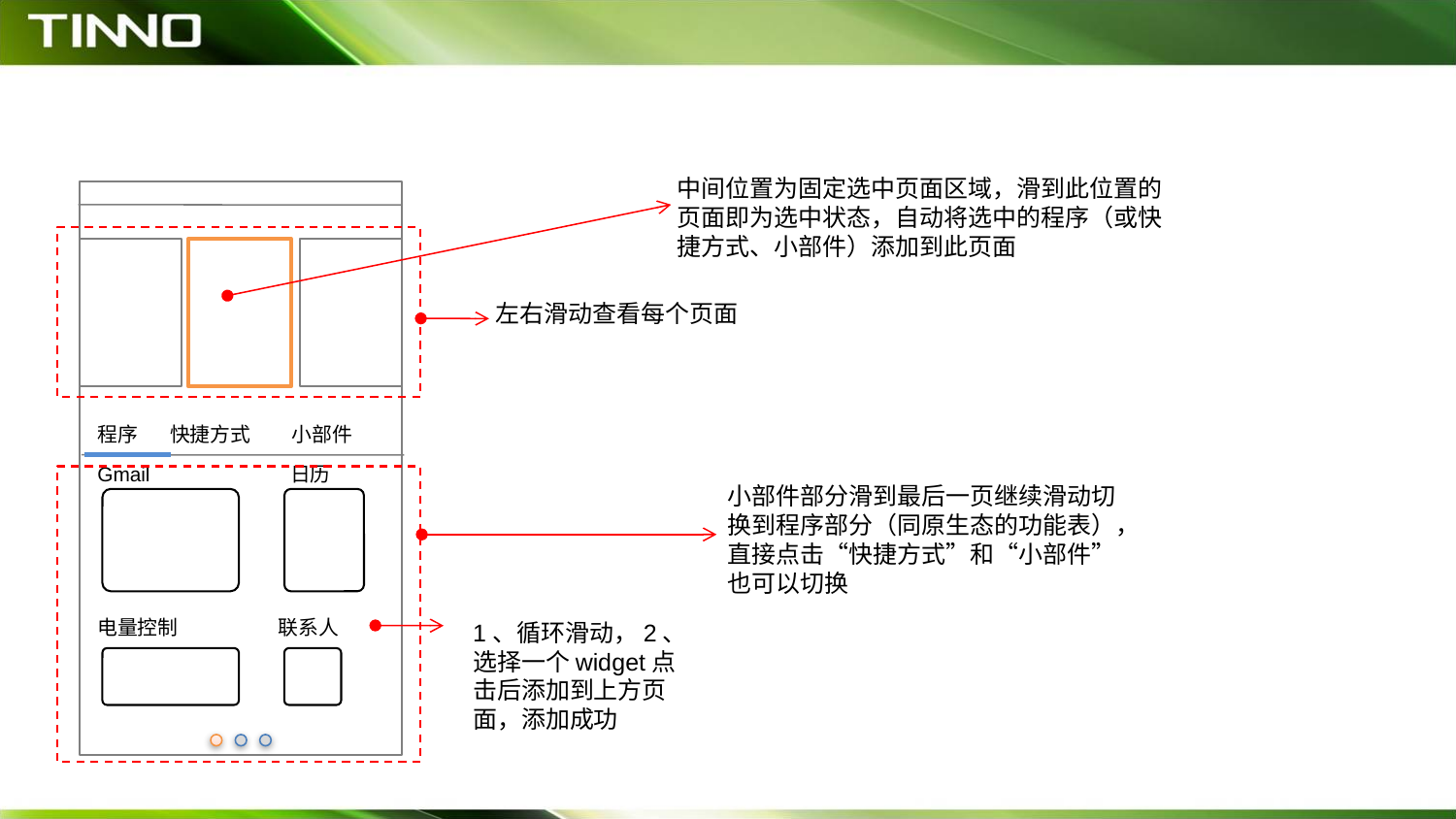

中间位置为固定选中页面区域，滑到此位置的页面即为选中状态，自动将选中的程序（或快捷方式、小部件）添加到此页面

左右滑动查看每个页面
程序       快捷方式         小部件
Gmail
日历

小部件部分滑到最后一页继续滑动切换到程序部分（同原生态的功能表），直接点击“快捷方式”和“小部件”也可以切换

1、循环滑动，2、选择一个widget点击后添加到上方页面，添加成功
电量控制
联系人